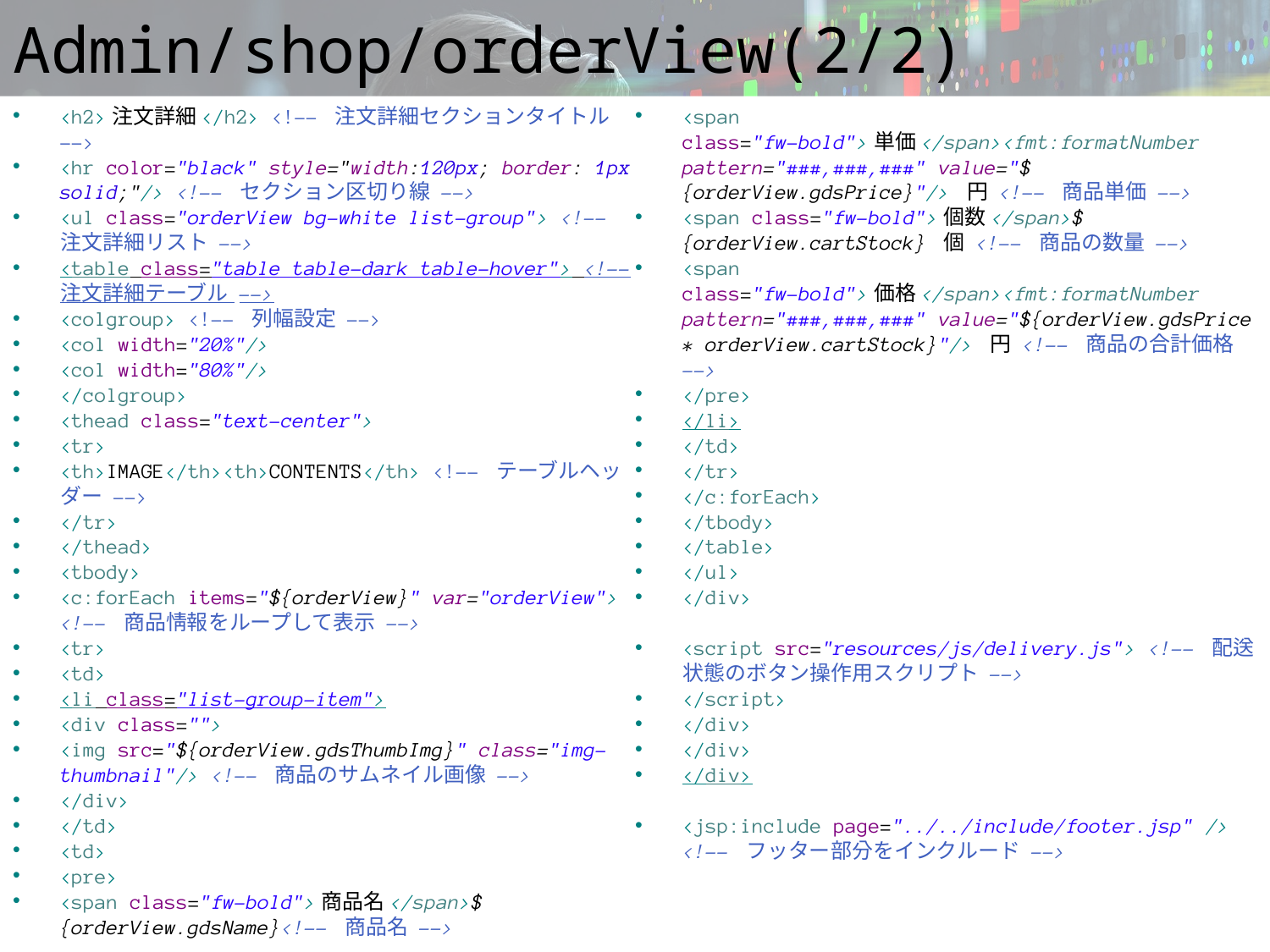

# Admin/shop/orderView(2/2)
<h2>注文詳細</h2> <!-- 注文詳細セクションタイトル -->
<hr color="black" style="width:120px; border: 1px solid;"/> <!-- セクション区切り線 -->
<ul class="orderView bg-white list-group"> <!-- 注文詳細リスト -->
<table class="table table-dark table-hover"> <!-- 注文詳細テーブル -->
<colgroup> <!-- 列幅設定 -->
<col width="20%"/>
<col width="80%"/>
</colgroup>
<thead class="text-center">
<tr>
<th>IMAGE</th><th>CONTENTS</th> <!-- テーブルヘッダー -->
</tr>
</thead>
<tbody>
<c:forEach items="${orderView}" var="orderView"> <!-- 商品情報をループして表示 -->
<tr>
<td>
<li class="list-group-item">
<div class="">
<img src="${orderView.gdsThumbImg}" class="img-thumbnail"/> <!-- 商品のサムネイル画像 -->
</div>
</td>
<td>
<pre>
<span class="fw-bold">商品名</span>${orderView.gdsName}<!-- 商品名 -->
<span class="fw-bold">単価</span><fmt:formatNumber pattern="###,###,###" value="${orderView.gdsPrice}"/> 円 <!-- 商品単価 -->
<span class="fw-bold">個数</span>${orderView.cartStock} 個 <!-- 商品の数量 -->
<span class="fw-bold">価格</span><fmt:formatNumber pattern="###,###,###" value="${orderView.gdsPrice * orderView.cartStock}"/> 円 <!-- 商品の合計価格 -->
</pre>
</li>
</td>
</tr>
</c:forEach>
</tbody>
</table>
</ul>
</div>

<script src="resources/js/delivery.js"> <!-- 配送状態のボタン操作用スクリプト -->
</script>
</div>
</div>
</div>

<jsp:include page="../../include/footer.jsp" /> <!-- フッター部分をインクルード -->